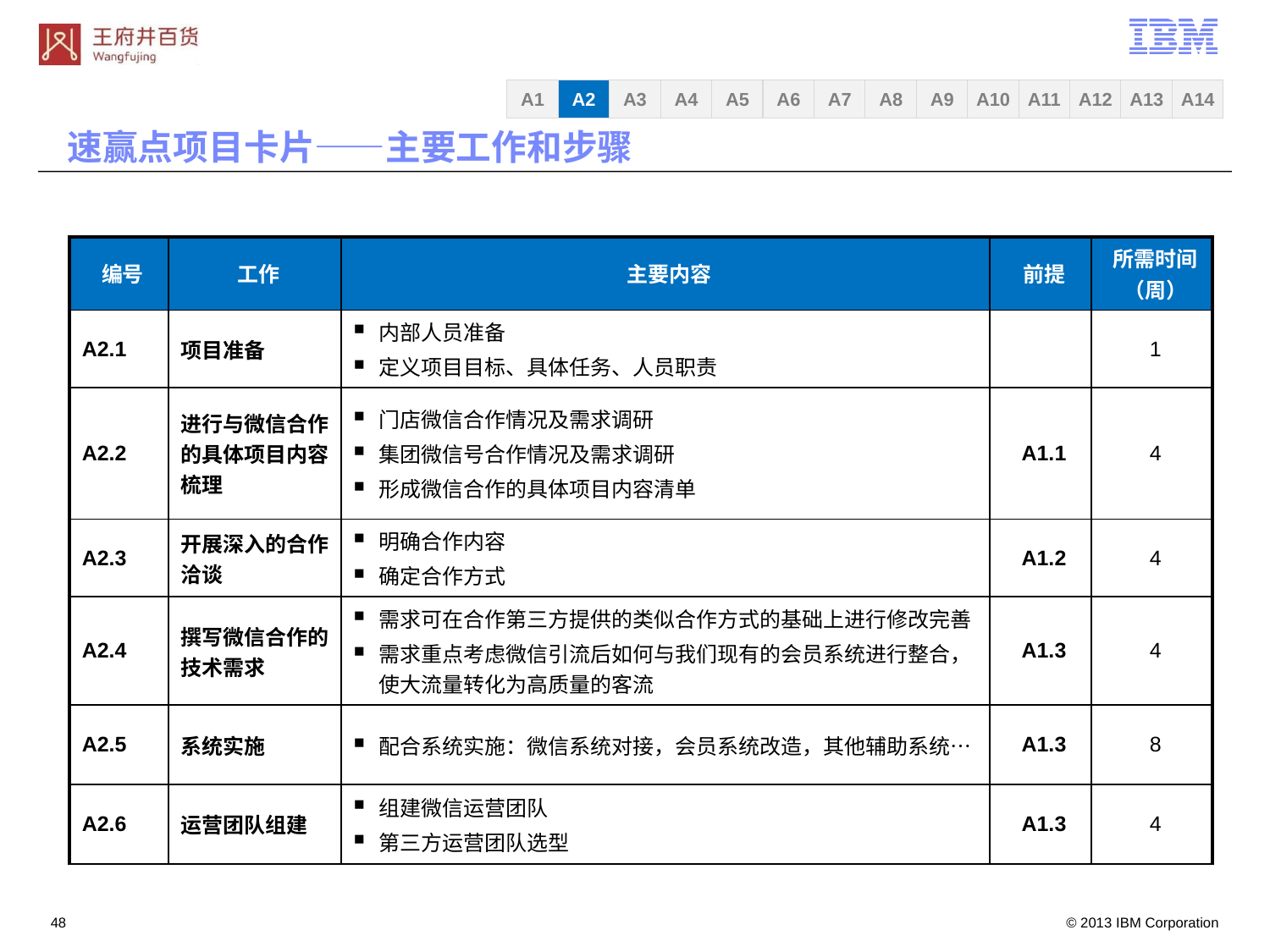

A3
A4
A5
A6
A7
A8
A9
A10
A11
A12
A13
A14
A1
A2
速赢点项目卡片——主要工作和步骤
| 编号 | 工作 | 主要内容 | 前提 | 所需时间（周） |
| --- | --- | --- | --- | --- |
| A2.1 | 项目准备 | 内部人员准备 定义项目目标、具体任务、人员职责 |  | 1 |
| A2.2 | 进行与微信合作的具体项目内容梳理 | 门店微信合作情况及需求调研 集团微信号合作情况及需求调研 形成微信合作的具体项目内容清单 | A1.1 | 4 |
| A2.3 | 开展深入的合作洽谈 | 明确合作内容 确定合作方式 | A1.2 | 4 |
| A2.4 | 撰写微信合作的技术需求 | 需求可在合作第三方提供的类似合作方式的基础上进行修改完善 需求重点考虑微信引流后如何与我们现有的会员系统进行整合，使大流量转化为高质量的客流 | A1.3 | 4 |
| A2.5 | 系统实施 | 配合系统实施：微信系统对接，会员系统改造，其他辅助系统… | A1.3 | 8 |
| A2.6 | 运营团队组建 | 组建微信运营团队 第三方运营团队选型 | A1.3 | 4 |
48